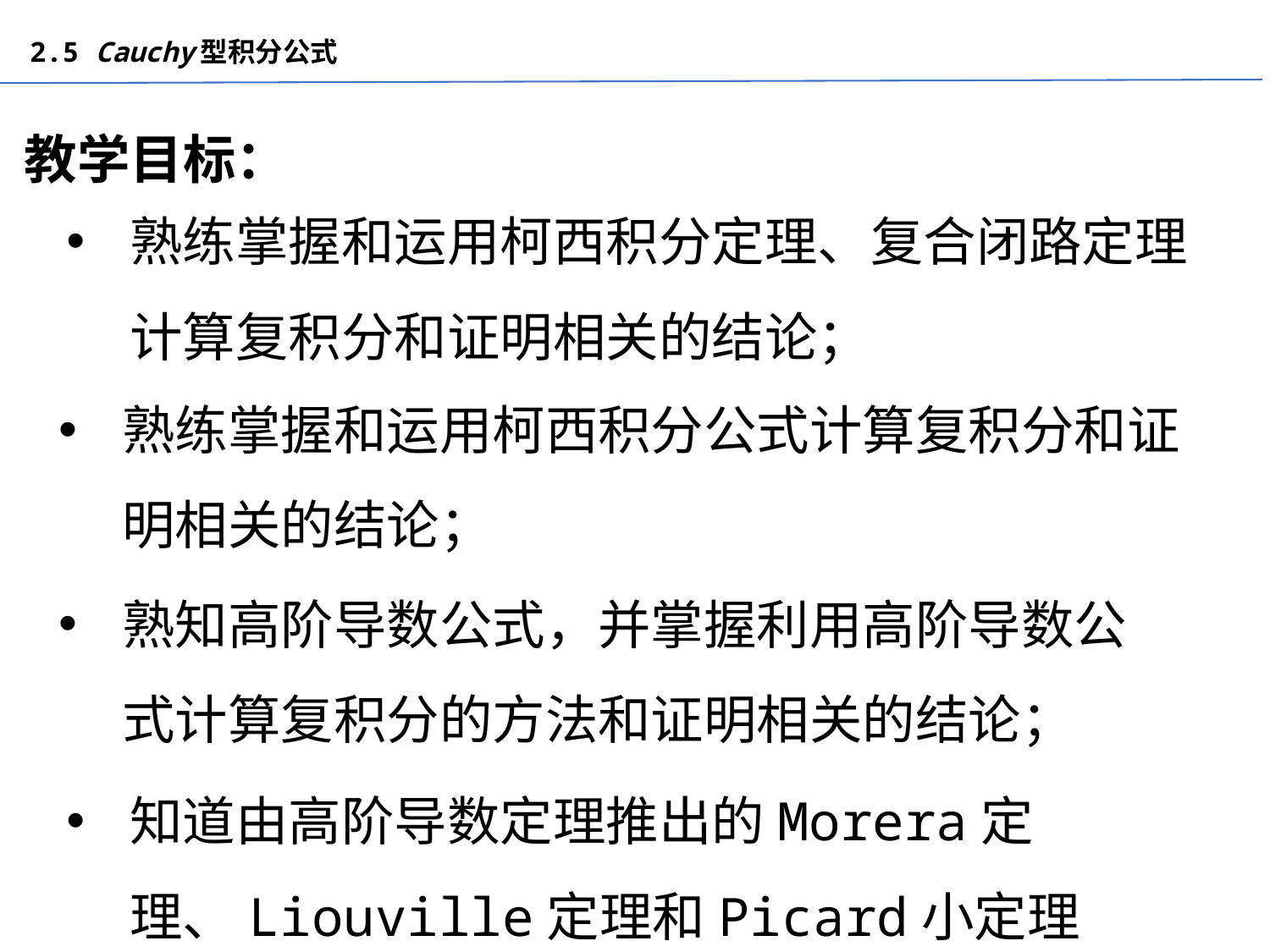

2.5 Cauchy型积分公式
教学目标：
熟练掌握和运用柯西积分定理、复合闭路定理计算复积分和证明相关的结论；
熟练掌握和运用柯西积分公式计算复积分和证明相关的结论；
熟知高阶导数公式，并掌握利用高阶导数公式计算复积分的方法和证明相关的结论；
知道由高阶导数定理推出的Morera定理、Liouville定理和Picard小定理